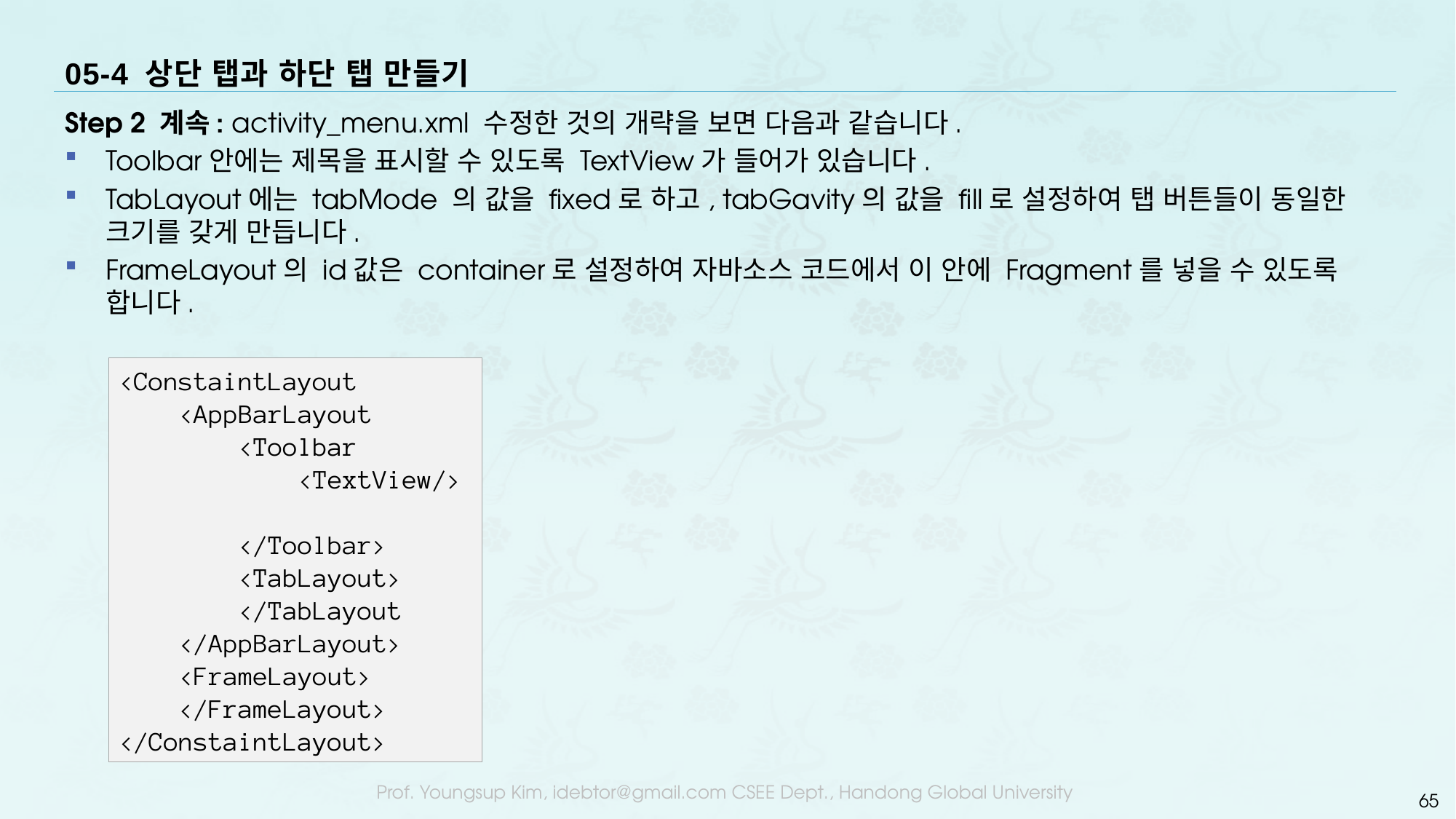

# 05-4 상단 탭과 하단 탭 만들기
Step 2 계속: activity_menu.xml 수정한 것의 개략을 보면 다음과 같습니다.
Toolbar안에는 제목을 표시할 수 있도록 TextView가 들어가 있습니다.
TabLayout에는 tabMode 의 값을 fixed로 하고, tabGavity의 값을 fill로 설정하여 탭 버튼들이 동일한 크기를 갖게 만듭니다.
FrameLayout의 id값은 container로 설정하여 자바소스 코드에서 이 안에 Fragment를 넣을 수 있도록 합니다.

<ConstaintLayout
    <AppBarLayout
        <Toolbar
            <TextView/>
        </Toolbar>
        <TabLayout>
        </TabLayout
    </AppBarLayout>
    <FrameLayout>
    </FrameLayout>
</ConstaintLayout>
65